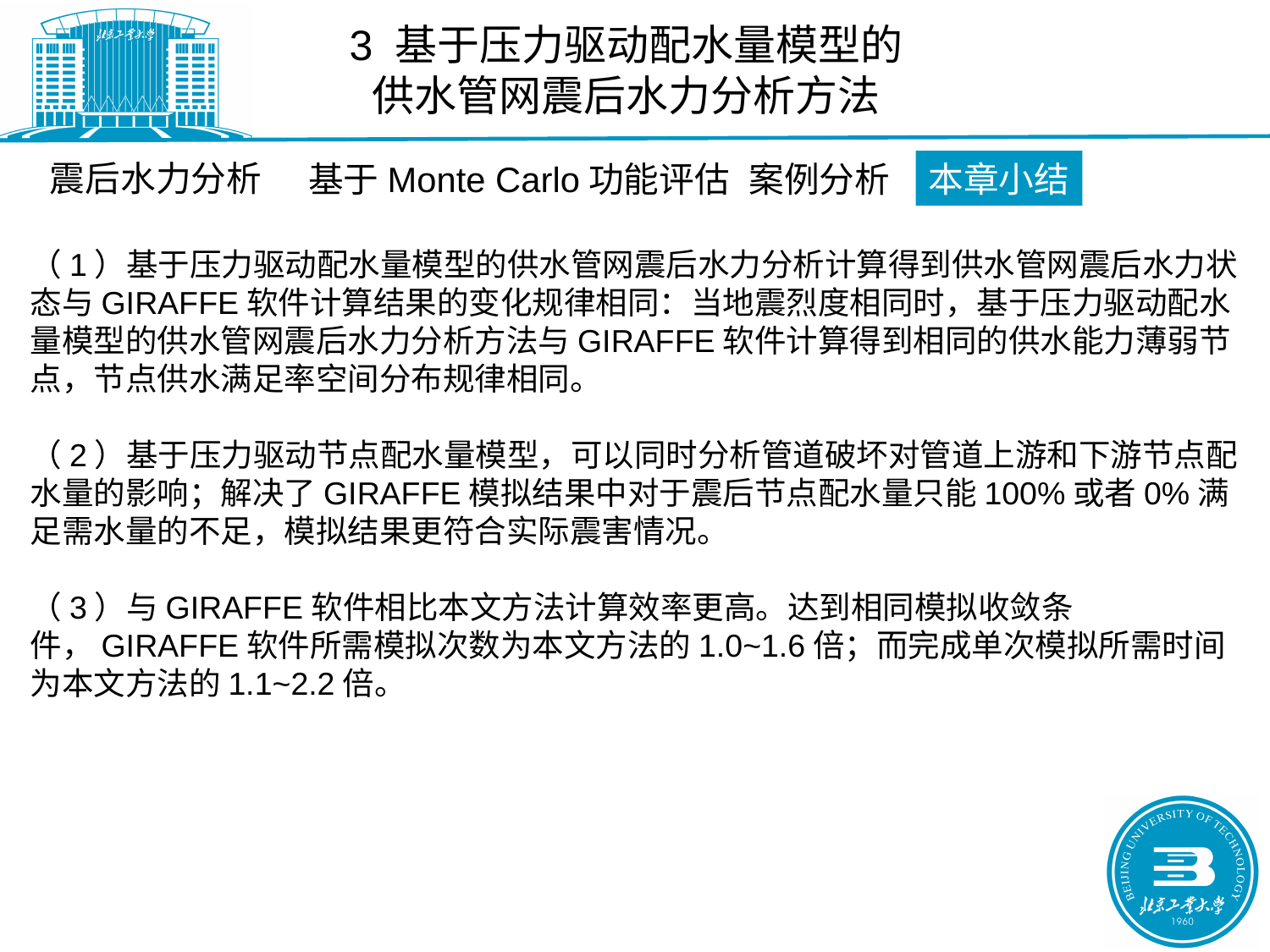

3 基于压力驱动配水量模型的
供水管网震后水力分析方法
震后水力分析
基于Monte Carlo功能评估
案例分析
本章小结
（1）基于压力驱动配水量模型的供水管网震后水力分析计算得到供水管网震后水力状态与GIRAFFE软件计算结果的变化规律相同：当地震烈度相同时，基于压力驱动配水量模型的供水管网震后水力分析方法与GIRAFFE软件计算得到相同的供水能力薄弱节点，节点供水满足率空间分布规律相同。

（2）基于压力驱动节点配水量模型，可以同时分析管道破坏对管道上游和下游节点配水量的影响；解决了GIRAFFE模拟结果中对于震后节点配水量只能100%或者0%满足需水量的不足，模拟结果更符合实际震害情况。

（3）与GIRAFFE软件相比本文方法计算效率更高。达到相同模拟收敛条件，GIRAFFE软件所需模拟次数为本文方法的1.0~1.6倍；而完成单次模拟所需时间为本文方法的1.1~2.2倍。